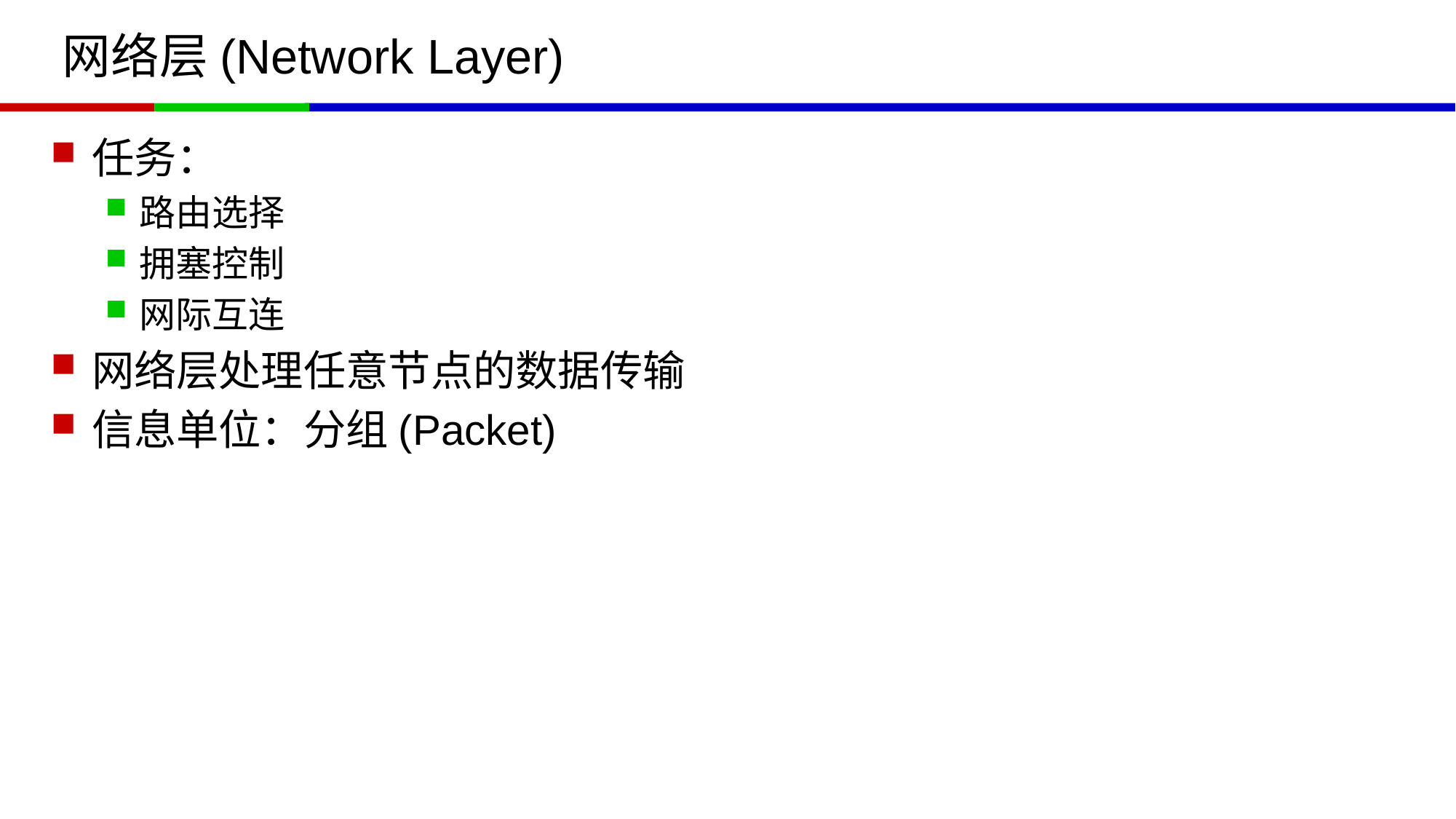

# 网络层(Network Layer)
任务：
路由选择
拥塞控制
网际互连
网络层处理任意节点的数据传输
信息单位：分组(Packet)

35